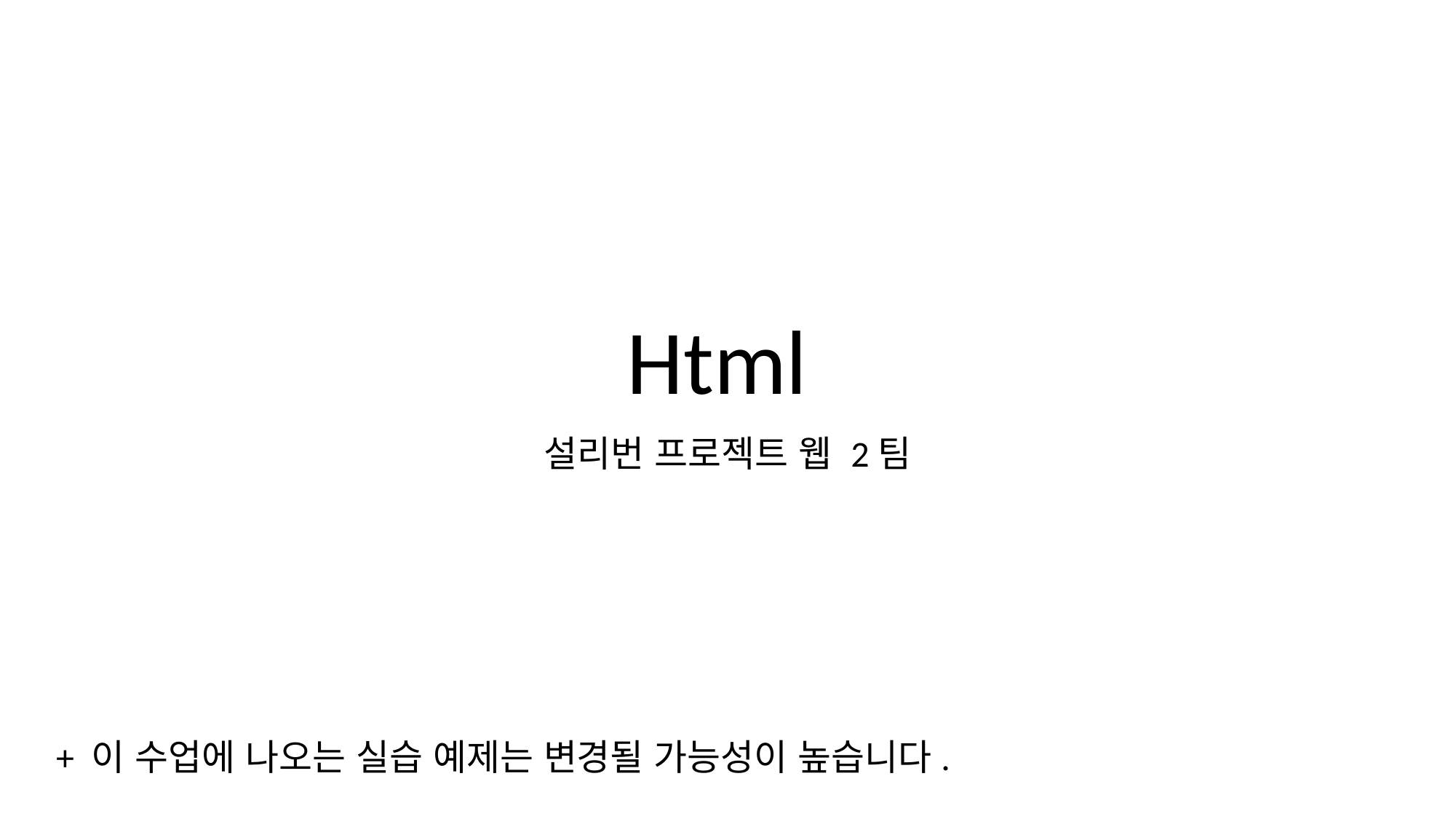

# Html
설리번 프로젝트 웹 2팀
+ 이 수업에 나오는 실습 예제는 변경될 가능성이 높습니다.